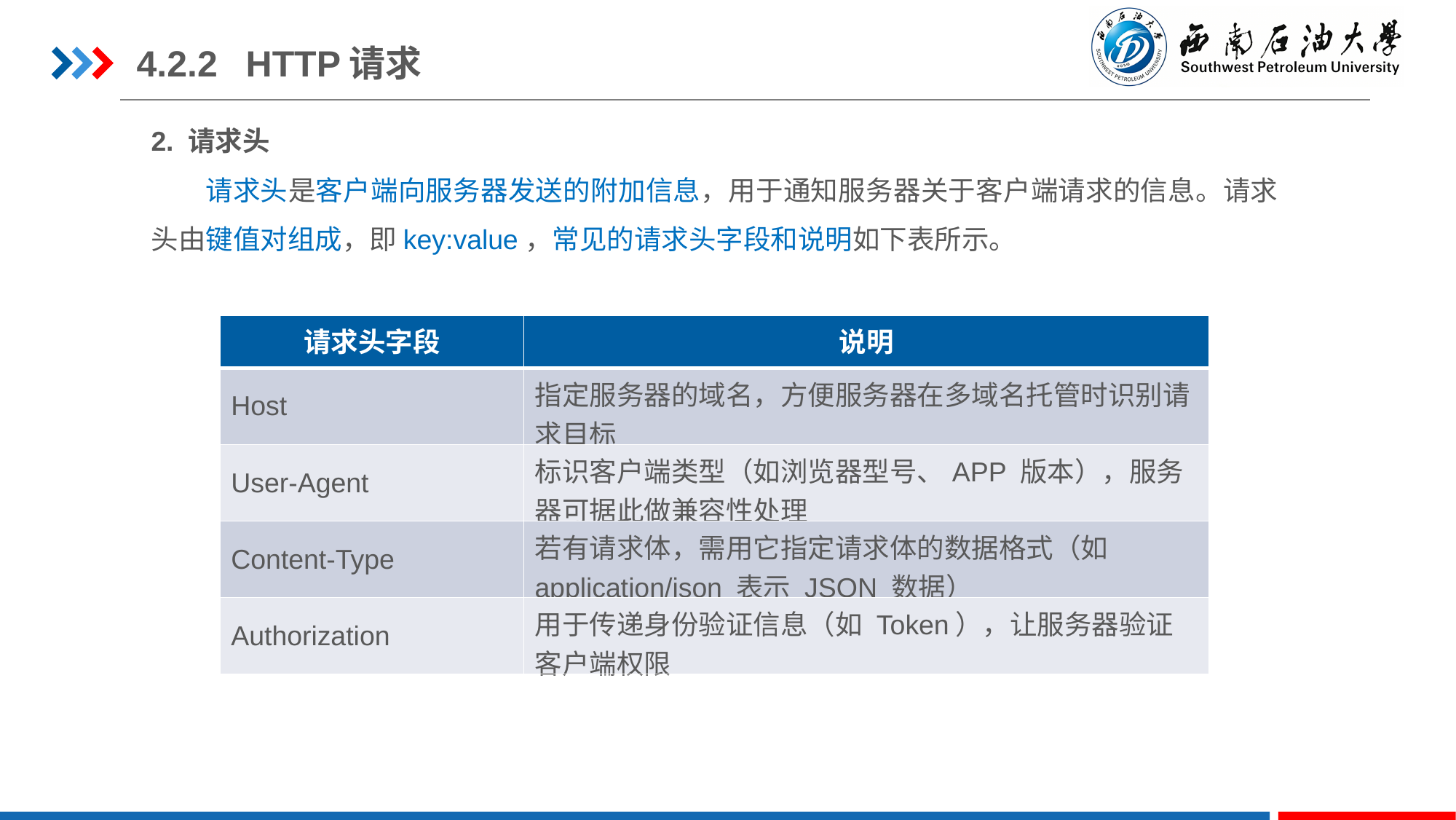

4.2.2	HTTP请求
2. 请求头
请求头是客户端向服务器发送的附加信息，用于通知服务器关于客户端请求的信息。请求头由键值对组成，即key:value，常见的请求头字段和说明如下表所示。
| 请求头字段 | 说明 |
| --- | --- |
| Host | 指定服务器的域名，方便服务器在多域名托管时识别请求目标 |
| User-Agent | 标识客户端类型（如浏览器型号、APP 版本），服务器可据此做兼容性处理 |
| Content-Type | 若有请求体，需用它指定请求体的数据格式（如 application/json 表示 JSON 数据） |
| Authorization | 用于传递身份验证信息（如 Token），让服务器验证客户端权限 |